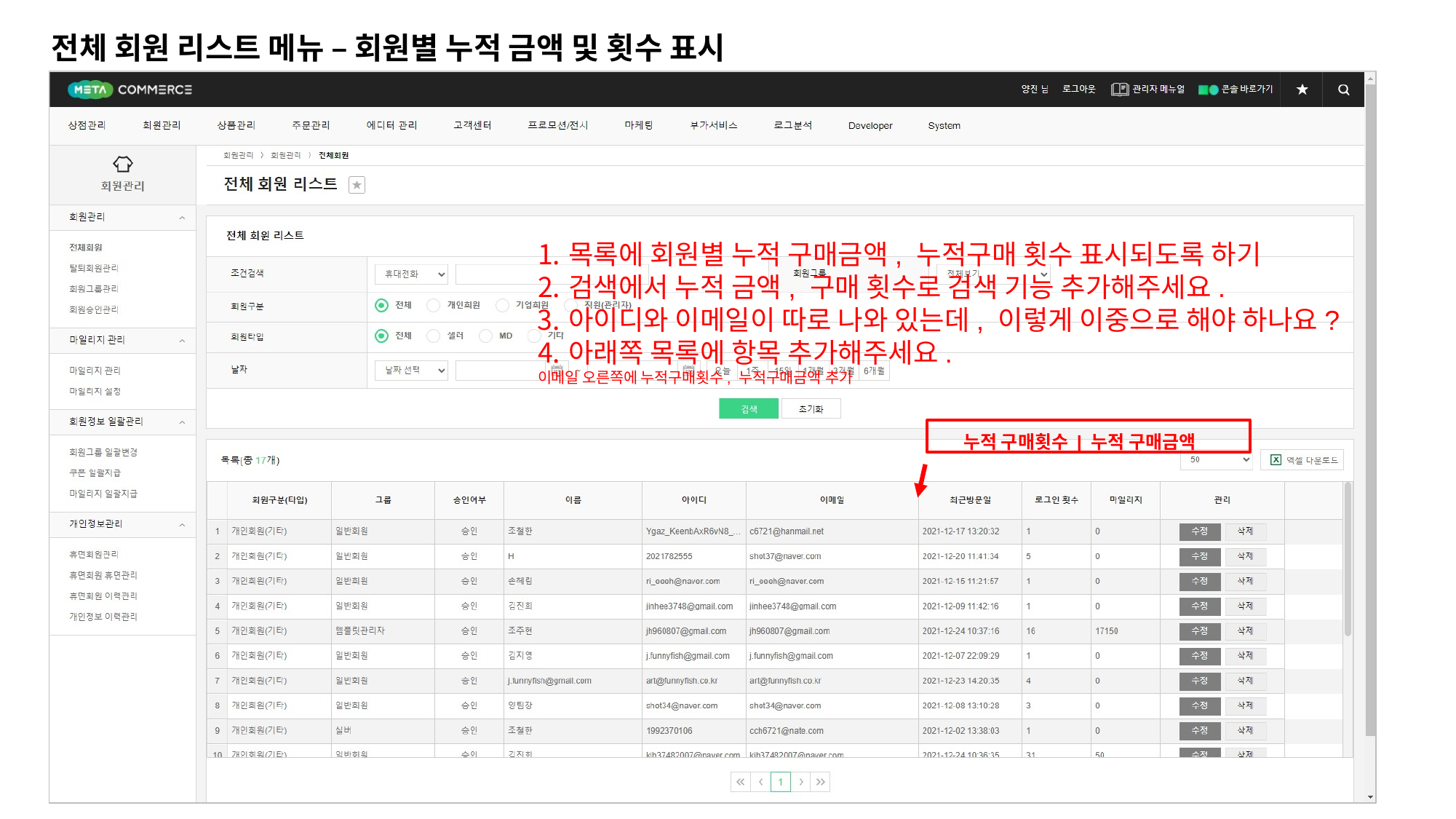

# 전체 회원 리스트 메뉴 – 회원별 누적 금액 및 횟수 표시

목록에 회원별 누적 구매금액, 누적구매 횟수 표시되도록 하기
검색에서 누적 금액, 구매 횟수로 검색 기능 추가해주세요.
아이디와 이메일이 따로 나와 있는데, 이렇게 이중으로 해야 하나요?
아래쪽 목록에 항목 추가해주세요.
이메일 오른쪽에 누적구매횟수, 누적구매금액 추가
누적 구매횟수 | 누적 구매금액